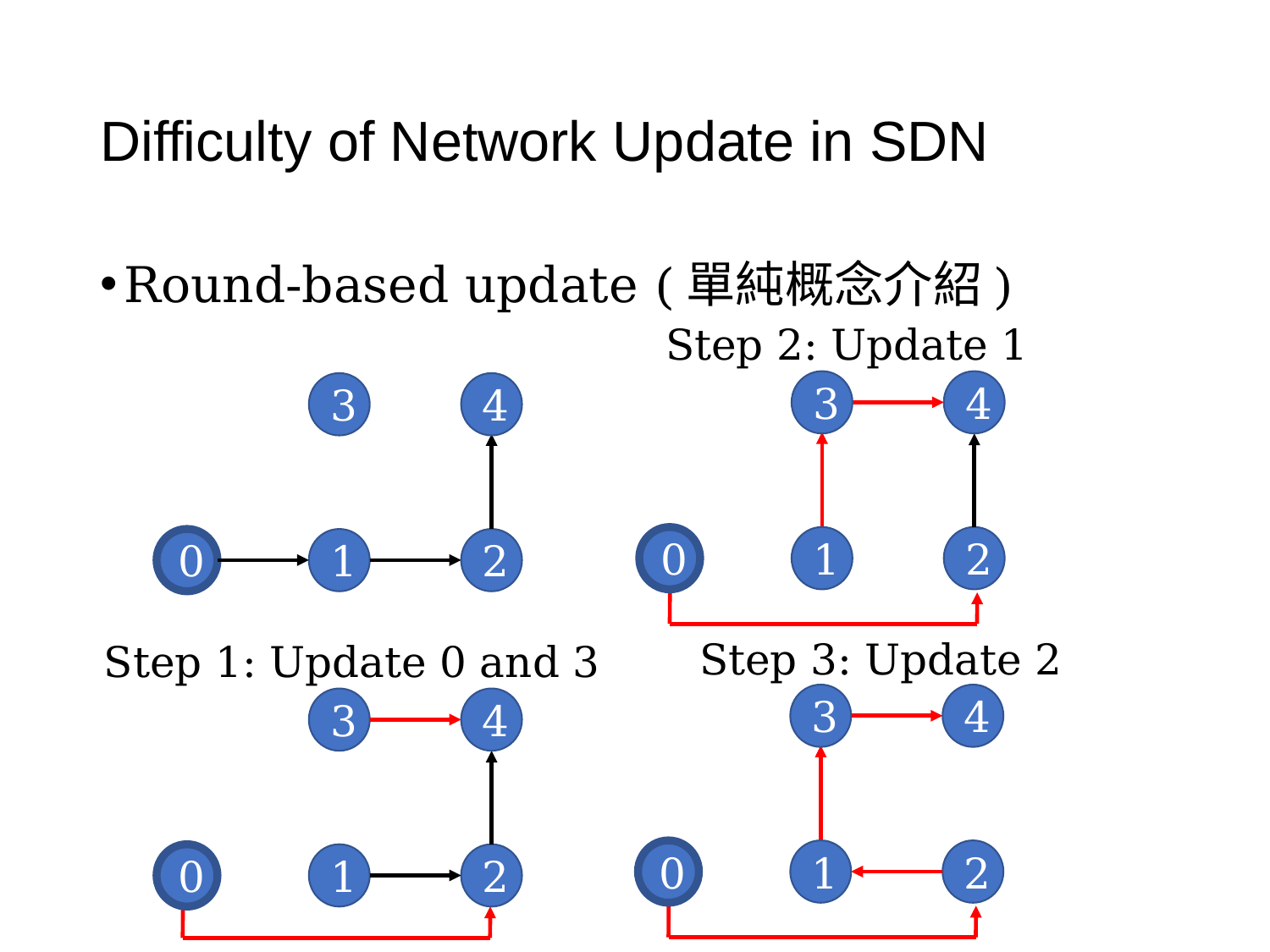

# Difficulty of Network Update in SDN
Round-based update (單純概念介紹)
Step 2: Update 1
3
4
0
1
2
3
4
0
1
2
Step 3: Update 2
3
4
0
1
2
Step 1: Update 0 and 3
3
4
0
1
2